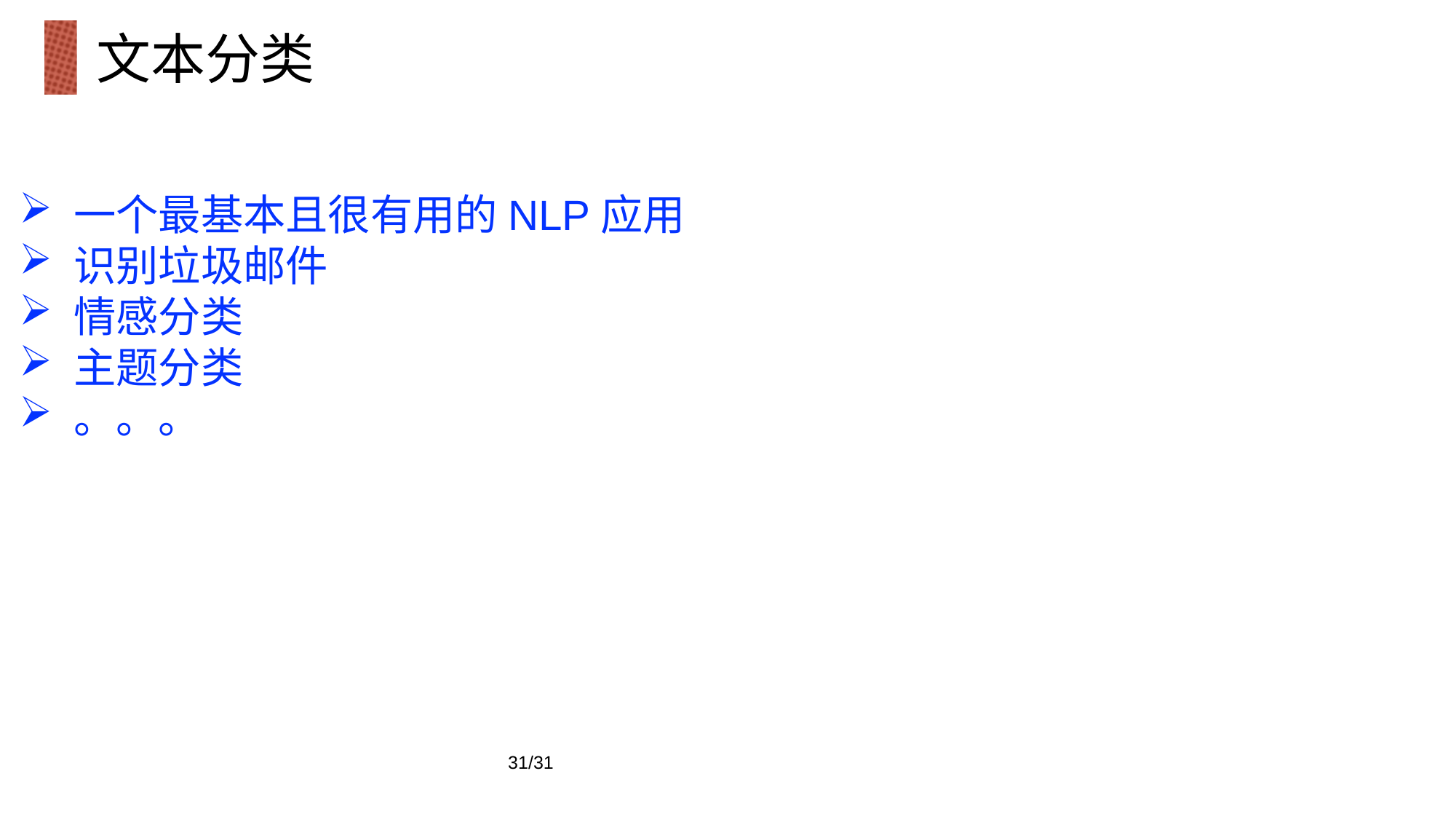

文本分类

一个最基本且很有用的NLP应用
识别垃圾邮件
情感分类
主题分类
。。。
31/31